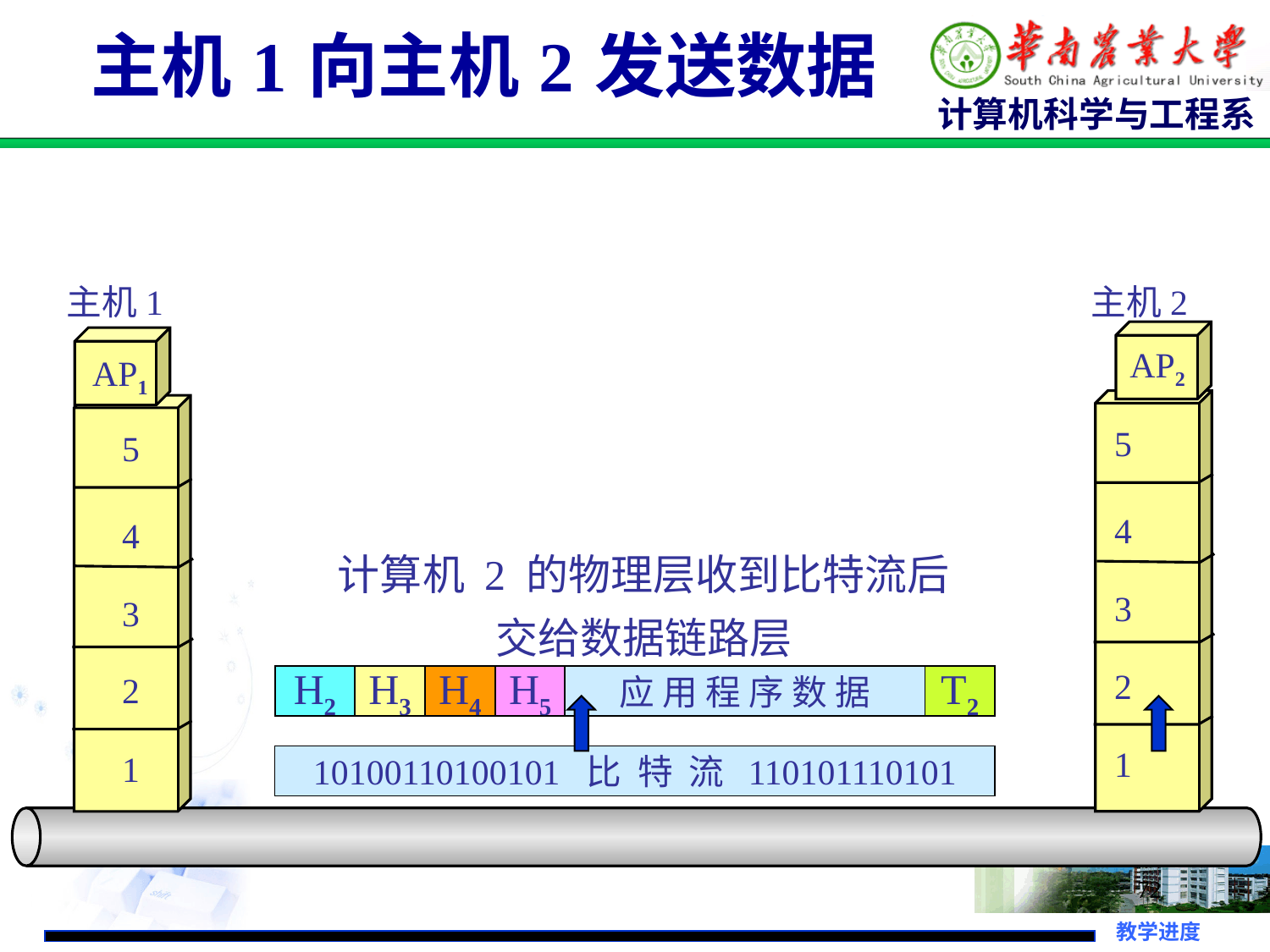

# 主机 1 向主机 2 发送数据

主机 1
主机 2

AP2
AP1

5
5

4
4
计算机 2 的物理层收到比特流后
交给数据链路层

3
3

2
2
H2
H3
H4
H5
应 用 程 序 数 据
T2

1
1
10100110100101  比  特  流  110101110101
72